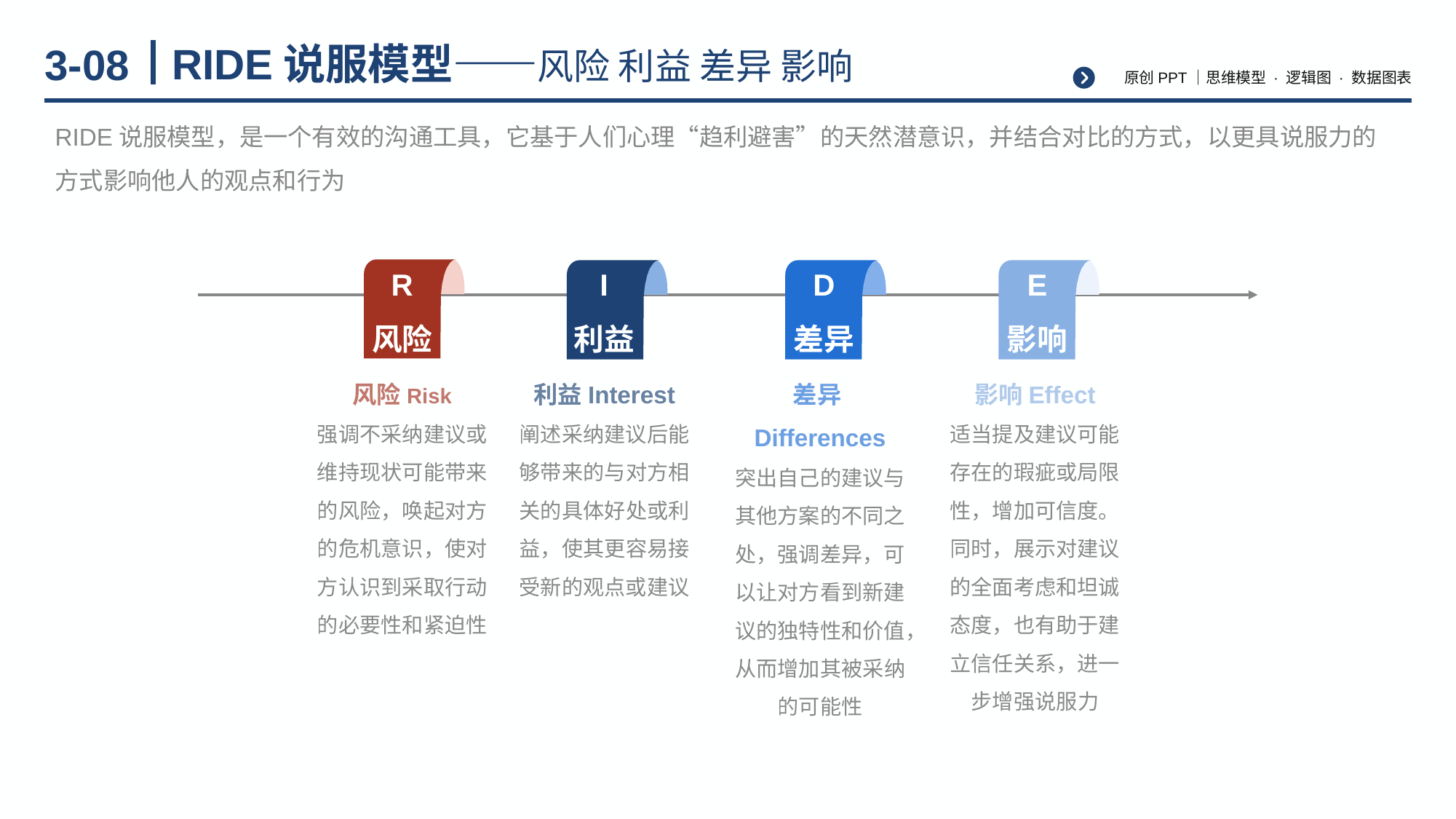

# RIDE说服模型——风险 利益 差异 影响
3-08
RIDE说服模型，是一个有效的沟通工具，它基于人们心理“趋利避害”的天然潜意识，并结合对比的方式，以更具说服力的方式影响他人的观点和行为

R
风险
I
利益

D
差异

E
影响

风险Risk
强调不采纳建议或维持现状可能带来的风险，唤起对方的危机意识，使对方认识到采取行动的必要性和紧迫性
利益Interest
阐述采纳建议后能够带来的与对方相关的具体好处或利益，使其更容易接受新的观点或建议
差异Differences
突出自己的建议与其他方案的不同之处，强调差异，可以让对方看到新建议的独特性和价值，从而增加其被采纳的可能性
影响Effect
适当提及建议可能存在的瑕疵或局限性，增加可信度。同时，展示对建议的全面考虑和坦诚态度，也有助于建立信任关系，进一步增强说服力